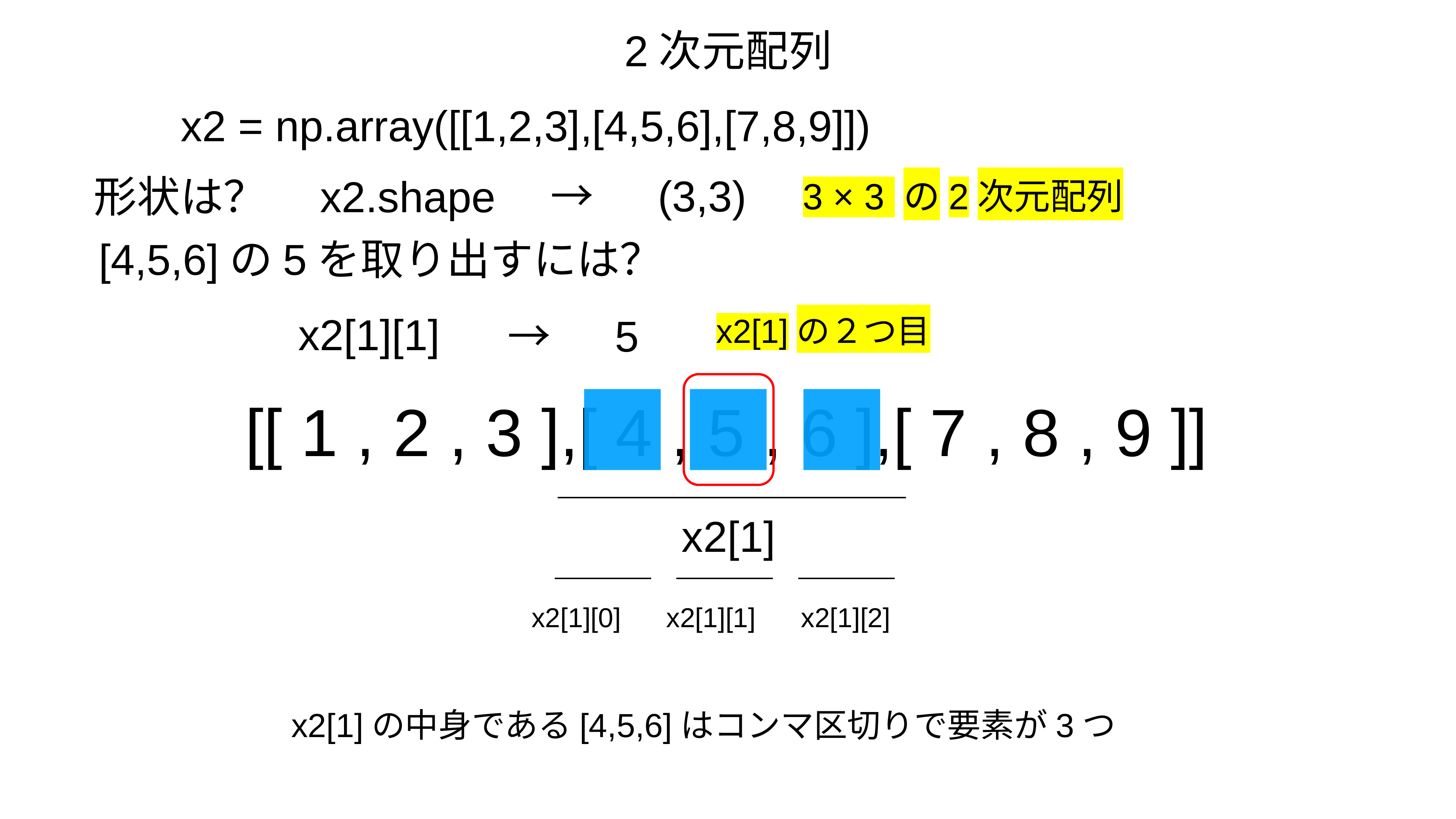

2次元配列
x2 = np.array([[1,2,3],[4,5,6],[7,8,9]])
x2.shape
→　(3,3)
形状は？
3 × 3 の2次元配列
[4,5,6]の5を取り出すには？
x2[1][1]
→　5
x2[1]の２つ目

[[ 1 , 2 , 3 ],[ 4 , 5 , 6 ],[ 7 , 8 , 9 ]]

x2[1]
x2[1][0]
x2[1][1]
x2[1][2]
x2[1]の中身である[4,5,6]はコンマ区切りで要素が3つ